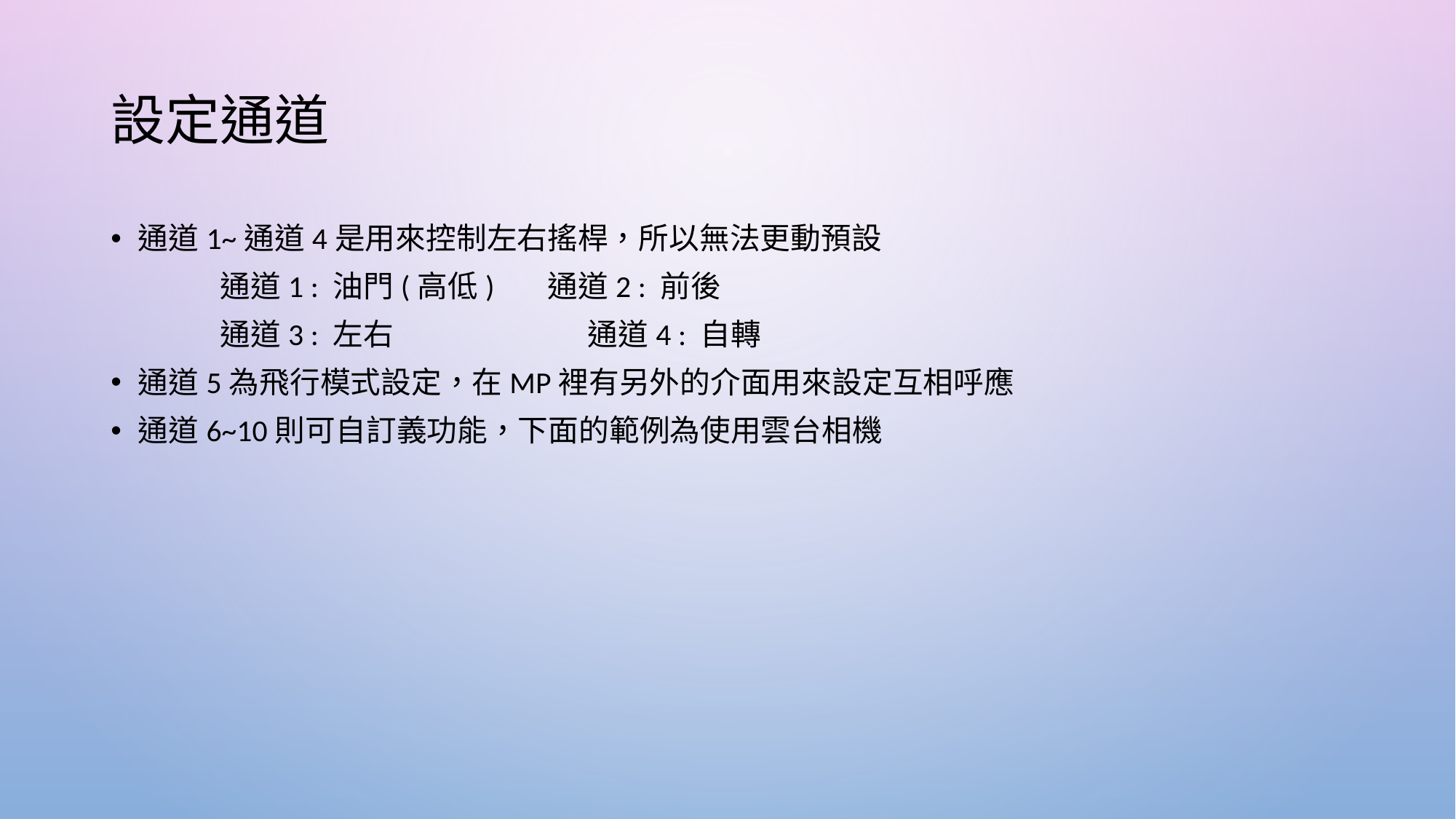

# 設定通道
通道1~通道4是用來控制左右搖桿，所以無法更動預設
	通道1 : 油門(高低)	通道2 : 前後
	通道3 : 左右		      通道4 : 自轉
通道5為飛行模式設定，在MP裡有另外的介面用來設定互相呼應
通道6~10則可自訂義功能，下面的範例為使用雲台相機